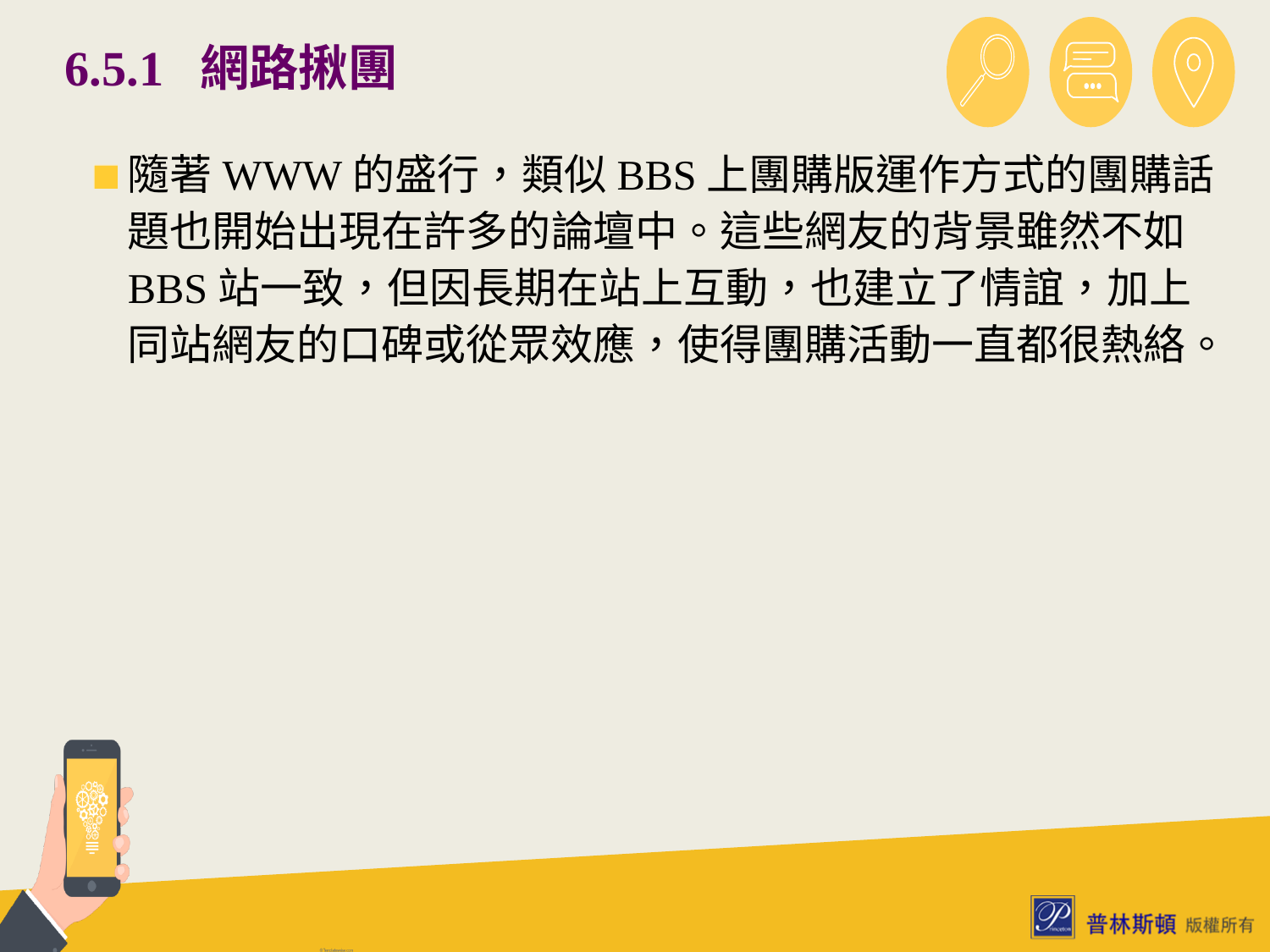

# 6.5.1  網路揪團
隨著WWW的盛行，類似BBS上團購版運作方式的團購話題也開始出現在許多的論壇中。這些網友的背景雖然不如BBS站一致，但因長期在站上互動，也建立了情誼，加上同站網友的口碑或從眾效應，使得團購活動一直都很熱絡。